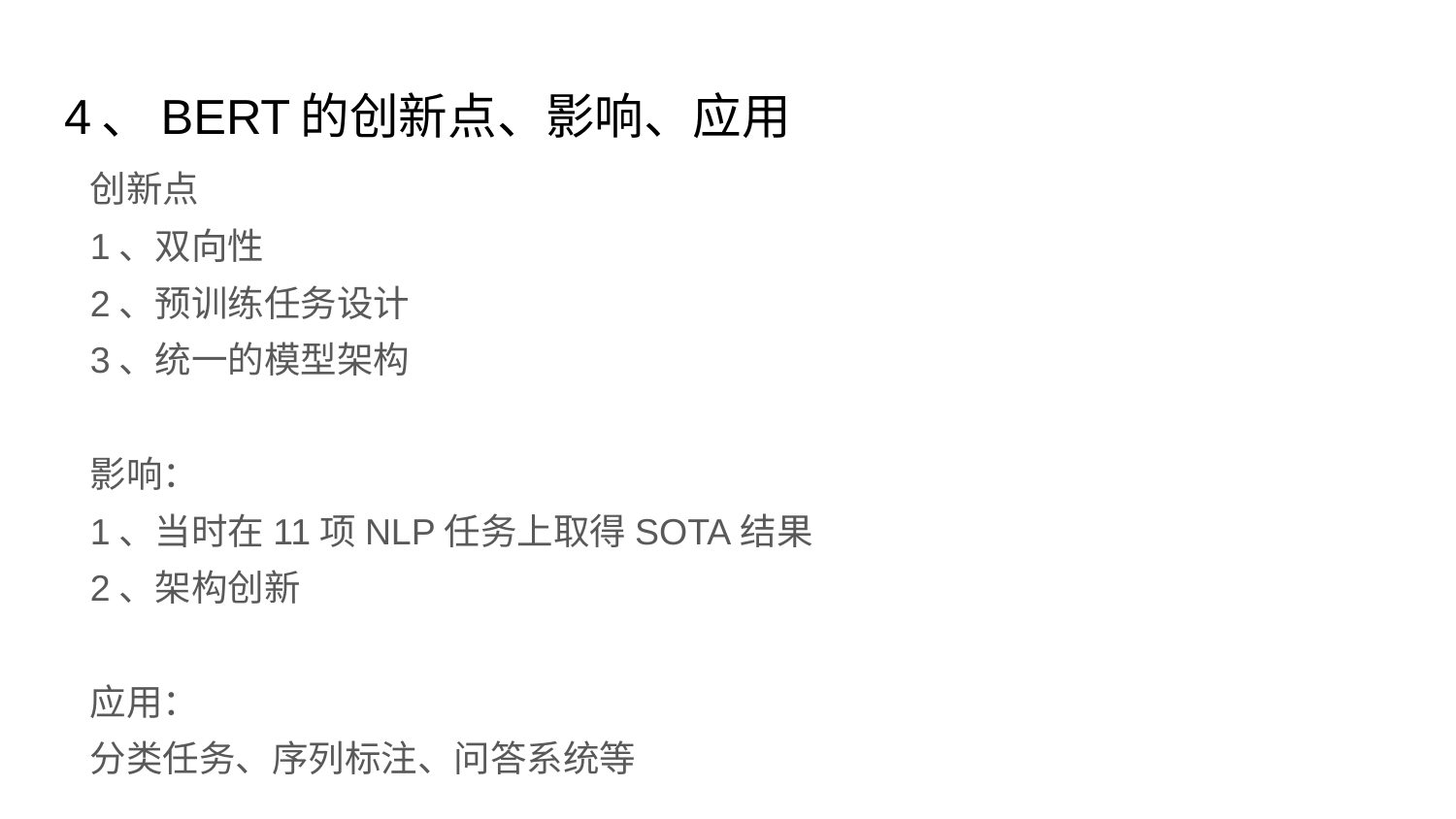

# 4、BERT的创新点、影响、应用
创新点
1、双向性
2、预训练任务设计
3、统一的模型架构

影响：
1、当时在11项NLP任务上取得SOTA结果
2、架构创新

应用：
分类任务、序列标注、问答系统等